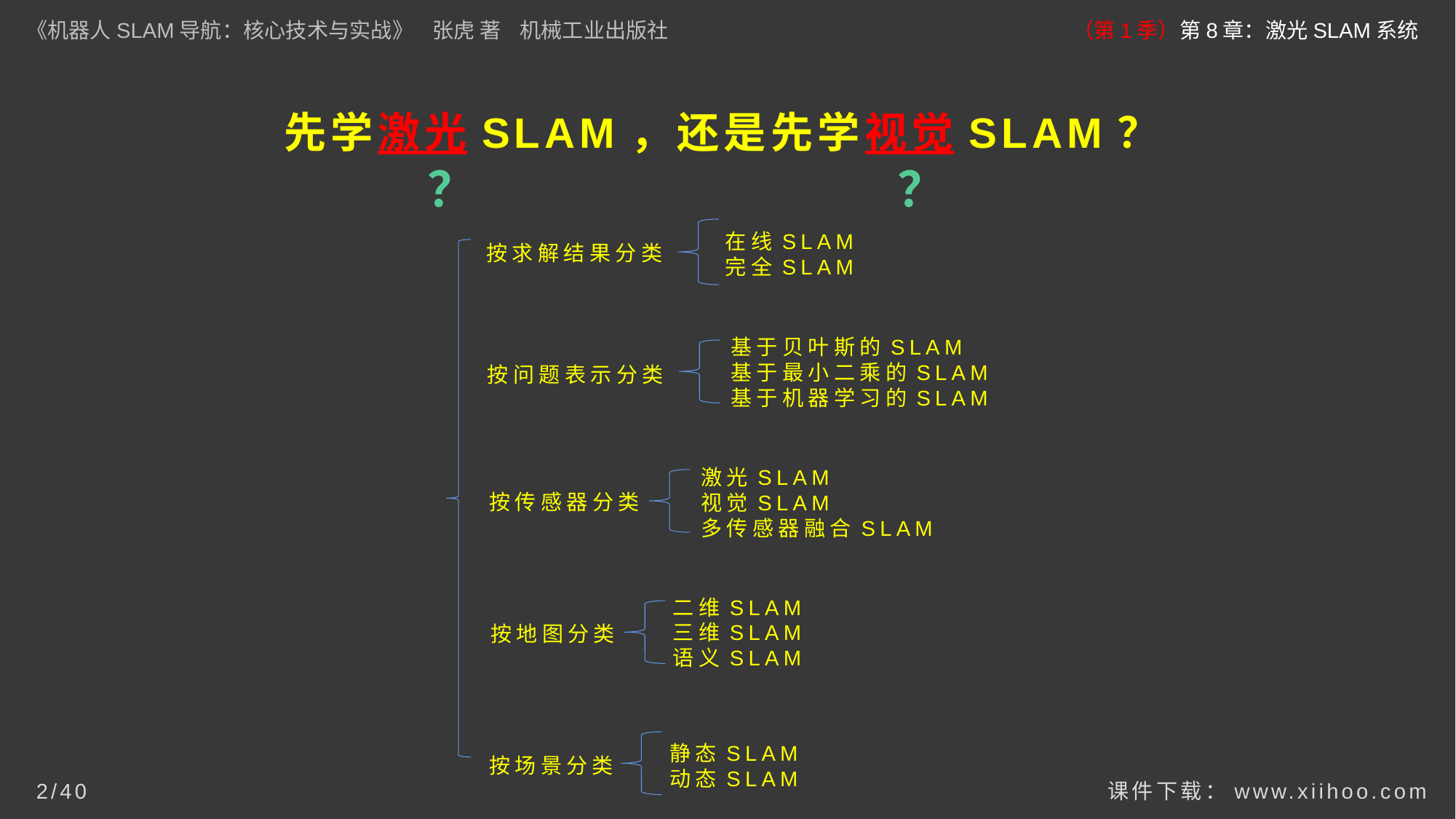

《机器人SLAM导航：核心技术与实战》    张虎 著    机械工业出版社
（第1季）第8章：激光SLAM系统
# 先学激光SLAM，还是先学视觉SLAM？
？
？

在线SLAM
完全SLAM
按求解结果分类

基于贝叶斯的SLAM
基于最小二乘的SLAM
基于机器学习的SLAM

按问题表示分类
激光SLAM
视觉SLAM
多传感器融合SLAM

按传感器分类
二维SLAM
三维SLAM
语义SLAM

按地图分类
静态SLAM
动态SLAM

按场景分类
课件下载：www.xiihoo.com
2/40